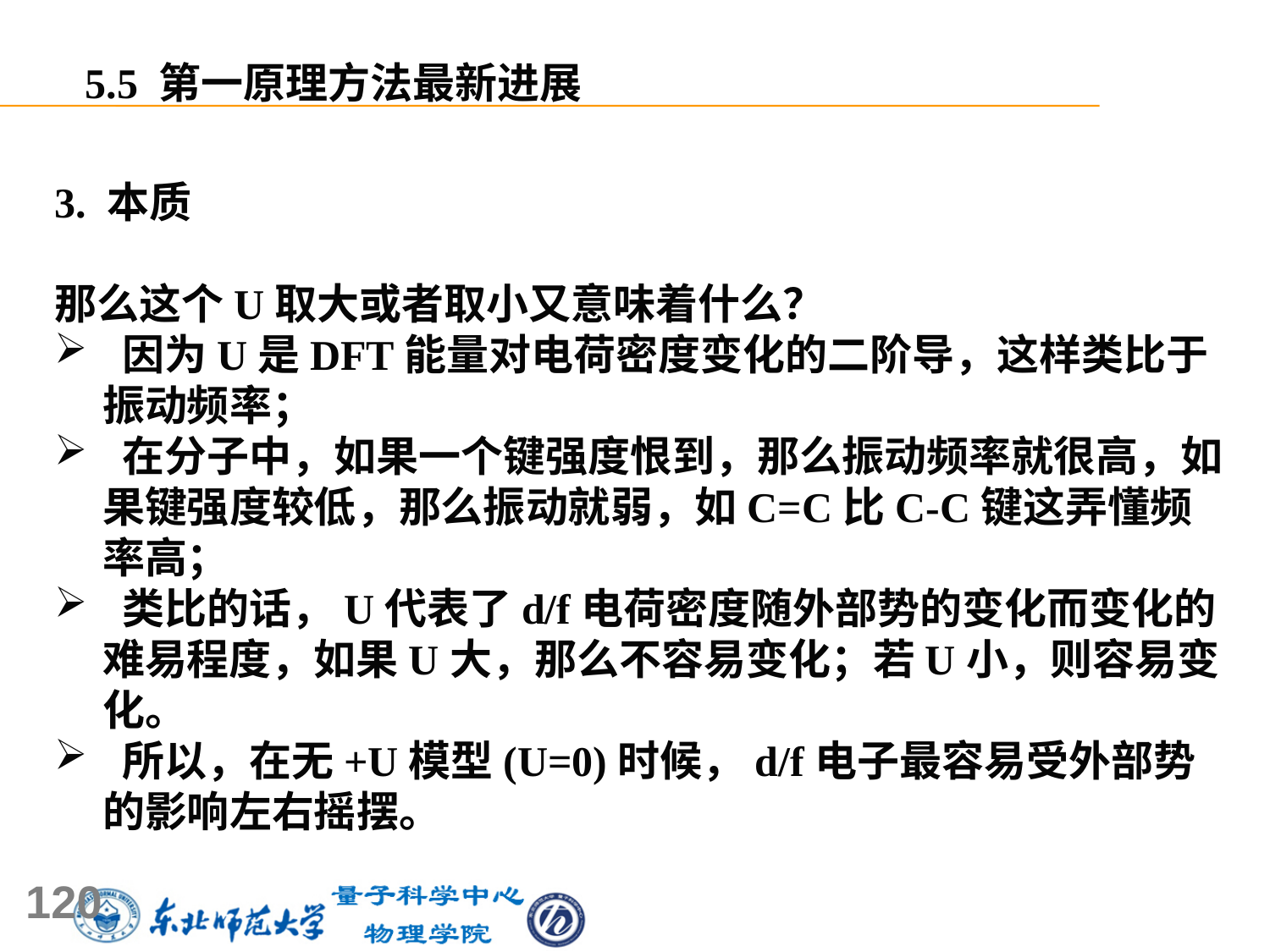

5.5 第一原理方法最新进展

3. 本质

那么这个U取大或者取小又意味着什么？
 因为U是DFT能量对电荷密度变化的二阶导，这样类比于振动频率；
 在分子中，如果一个键强度恨到，那么振动频率就很高，如果键强度较低，那么振动就弱，如C=C比C-C键这弄懂频率高；
 类比的话，U代表了d/f电荷密度随外部势的变化而变化的难易程度，如果U大，那么不容易变化；若U小，则容易变化。
 所以，在无+U模型(U=0)时候，d/f电子最容易受外部势的影响左右摇摆。
120